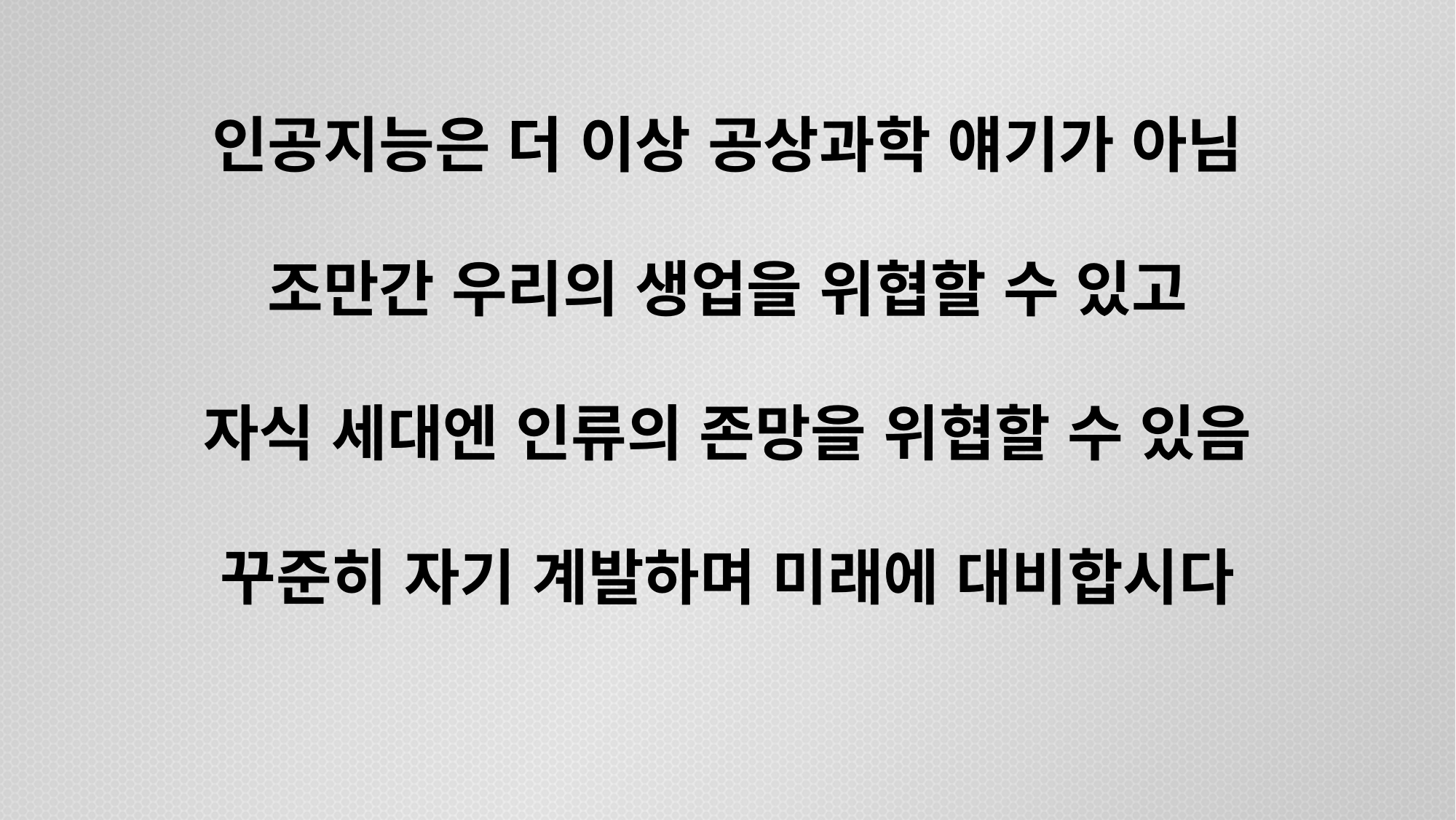

인공지능은 더 이상 공상과학 얘기가 아님

조만간 우리의 생업을 위협할 수 있고

자식 세대엔 인류의 존망을 위협할 수 있음

꾸준히 자기 계발하며 미래에 대비합시다